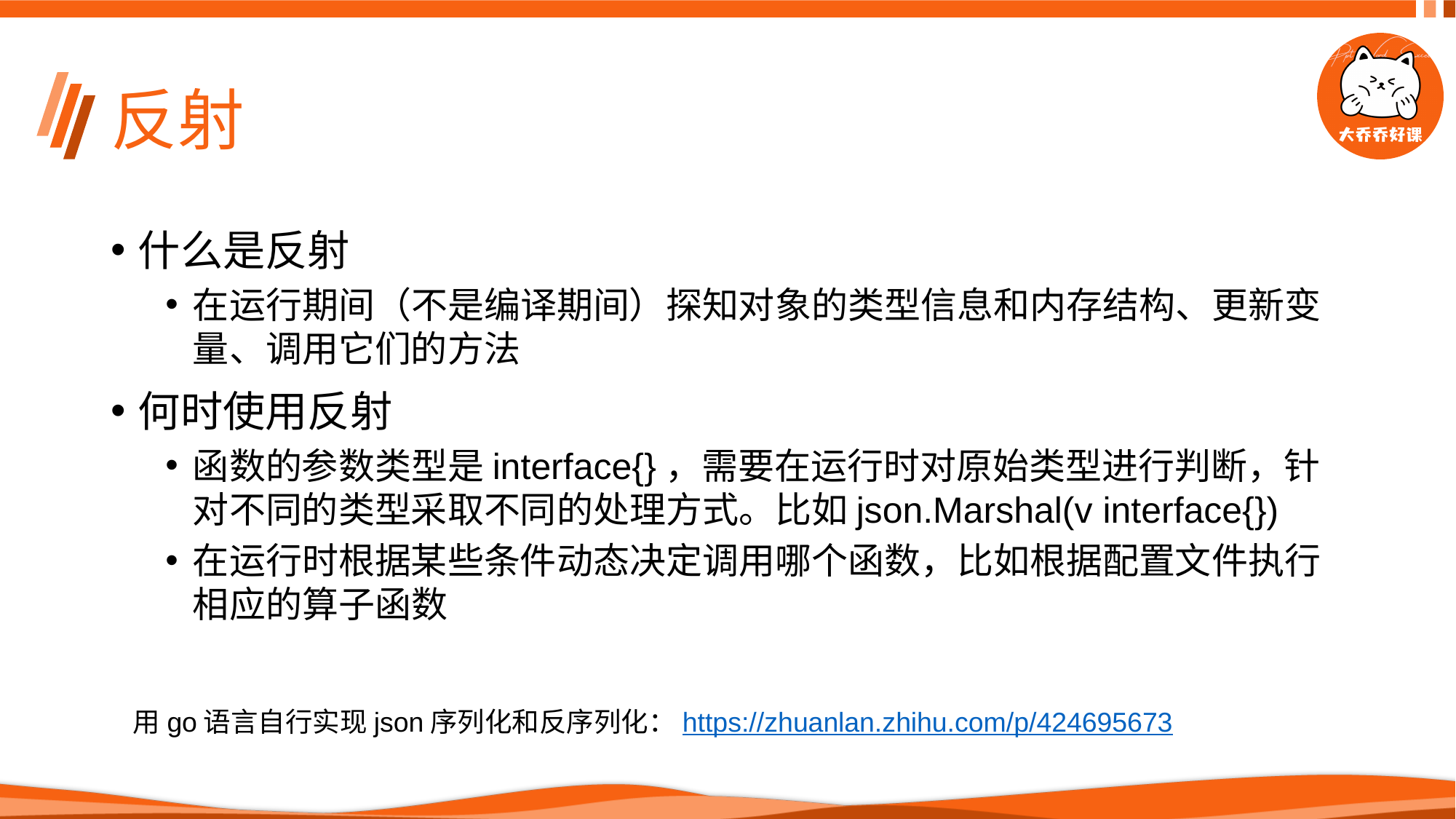

# 反射
什么是反射
在运行期间（不是编译期间）探知对象的类型信息和内存结构、更新变量、调用它们的方法
何时使用反射
函数的参数类型是interface{}，需要在运行时对原始类型进行判断，针对不同的类型采取不同的处理方式。比如json.Marshal(v interface{})
在运行时根据某些条件动态决定调用哪个函数，比如根据配置文件执行相应的算子函数
用go语言自行实现json序列化和反序列化：https://zhuanlan.zhihu.com/p/424695673